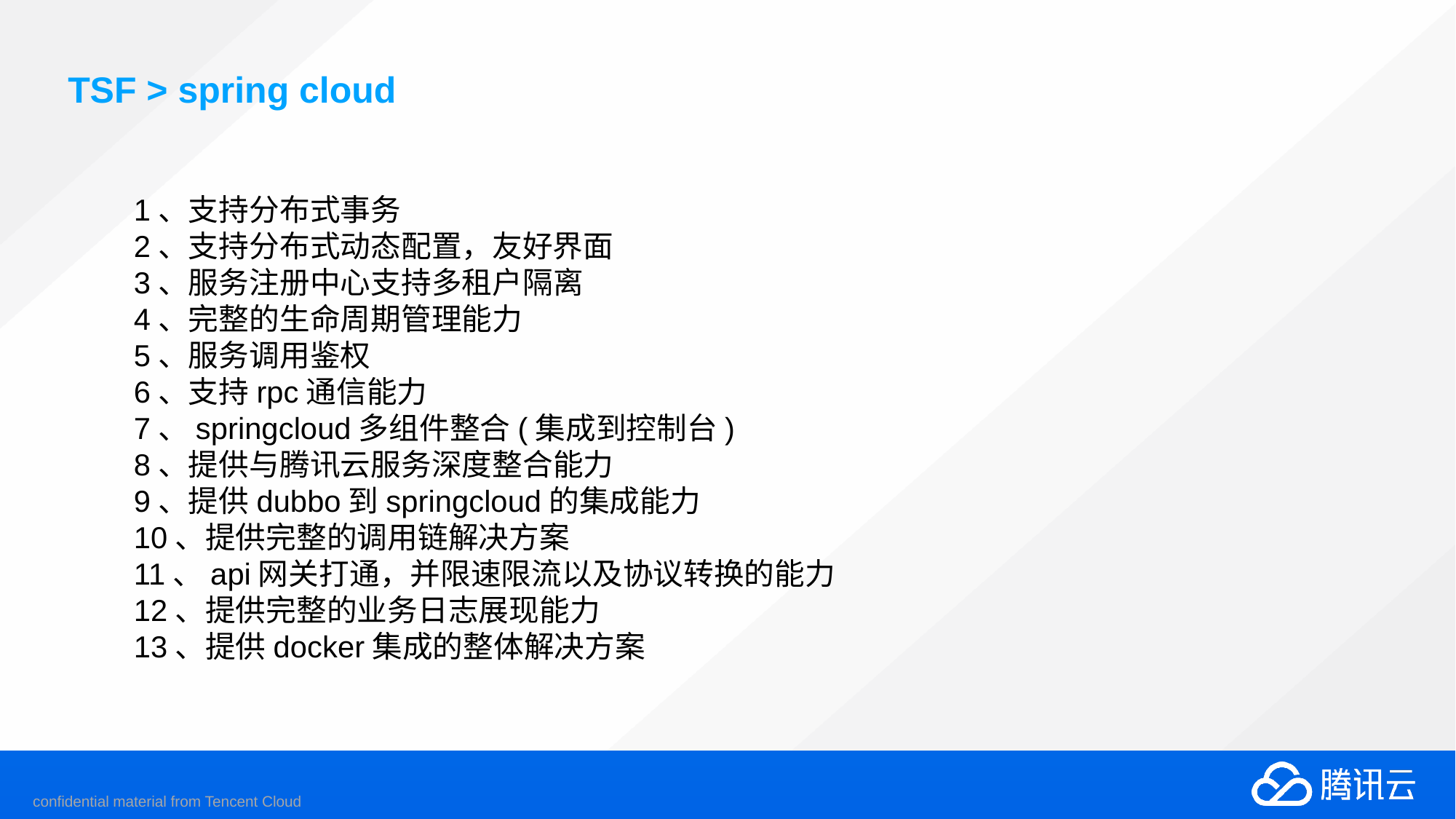

# TSF > spring cloud
1、支持分布式事务
2、支持分布式动态配置，友好界面
3、服务注册中心支持多租户隔离
4、完整的生命周期管理能力
5、服务调用鉴权
6、支持rpc通信能力
7、springcloud多组件整合(集成到控制台)
8、提供与腾讯云服务深度整合能力
9、提供dubbo到springcloud的集成能力
10、提供完整的调用链解决方案
11、api网关打通，并限速限流以及协议转换的能力
12、提供完整的业务日志展现能力
13、提供docker集成的整体解决方案